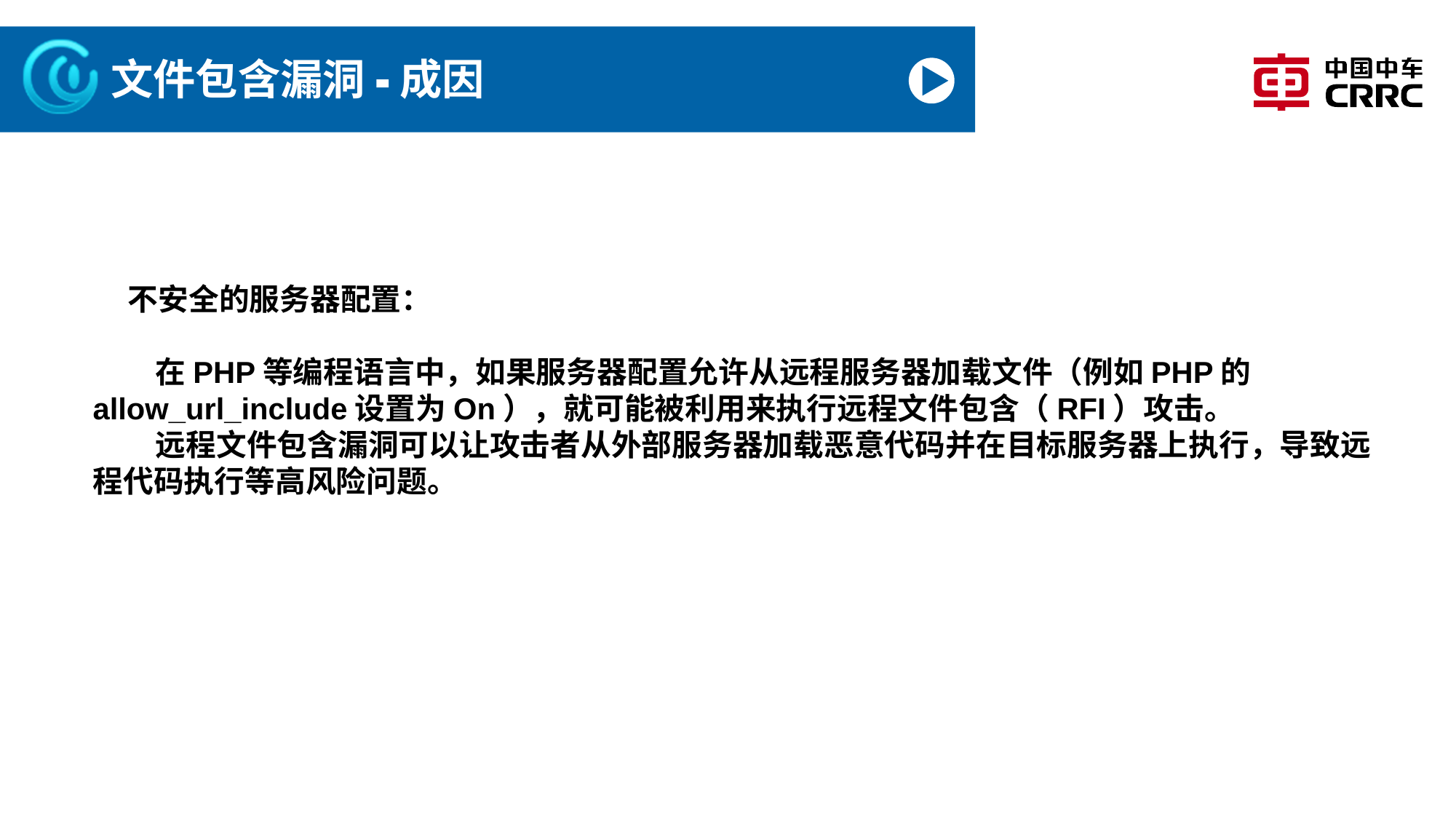

# 文件包含漏洞-成因
    不安全的服务器配置：

        在PHP等编程语言中，如果服务器配置允许从远程服务器加载文件（例如PHP的allow_url_include设置为On），就可能被利用来执行远程文件包含（RFI）攻击。
        远程文件包含漏洞可以让攻击者从外部服务器加载恶意代码并在目标服务器上执行，导致远程代码执行等高风险问题。
9